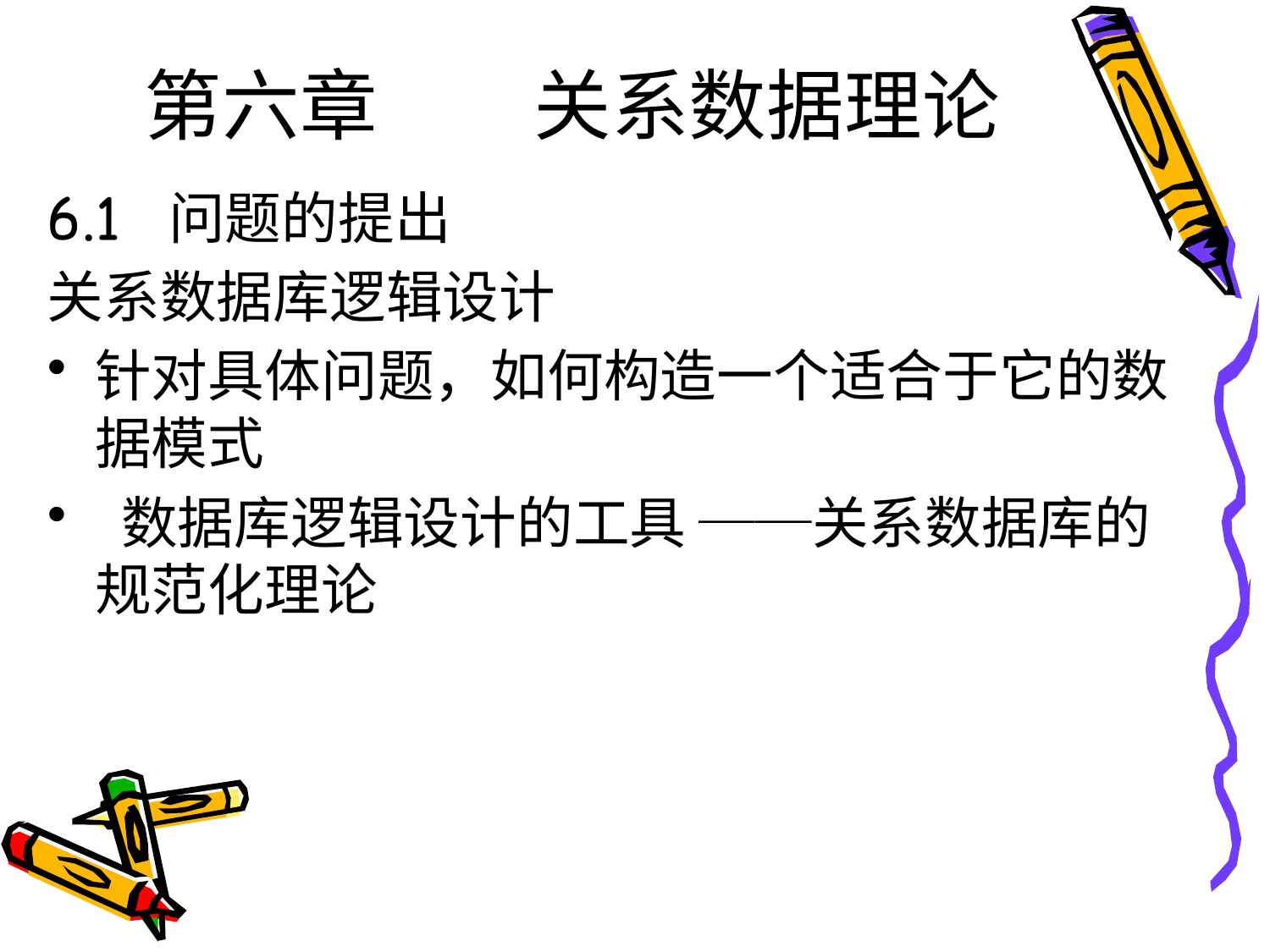

# 第六章         关系数据理论
6.1  问题的提出
关系数据库逻辑设计
针对具体问题，如何构造一个适合于它的数据模式
 数据库逻辑设计的工具 ──关系数据库的规范化理论